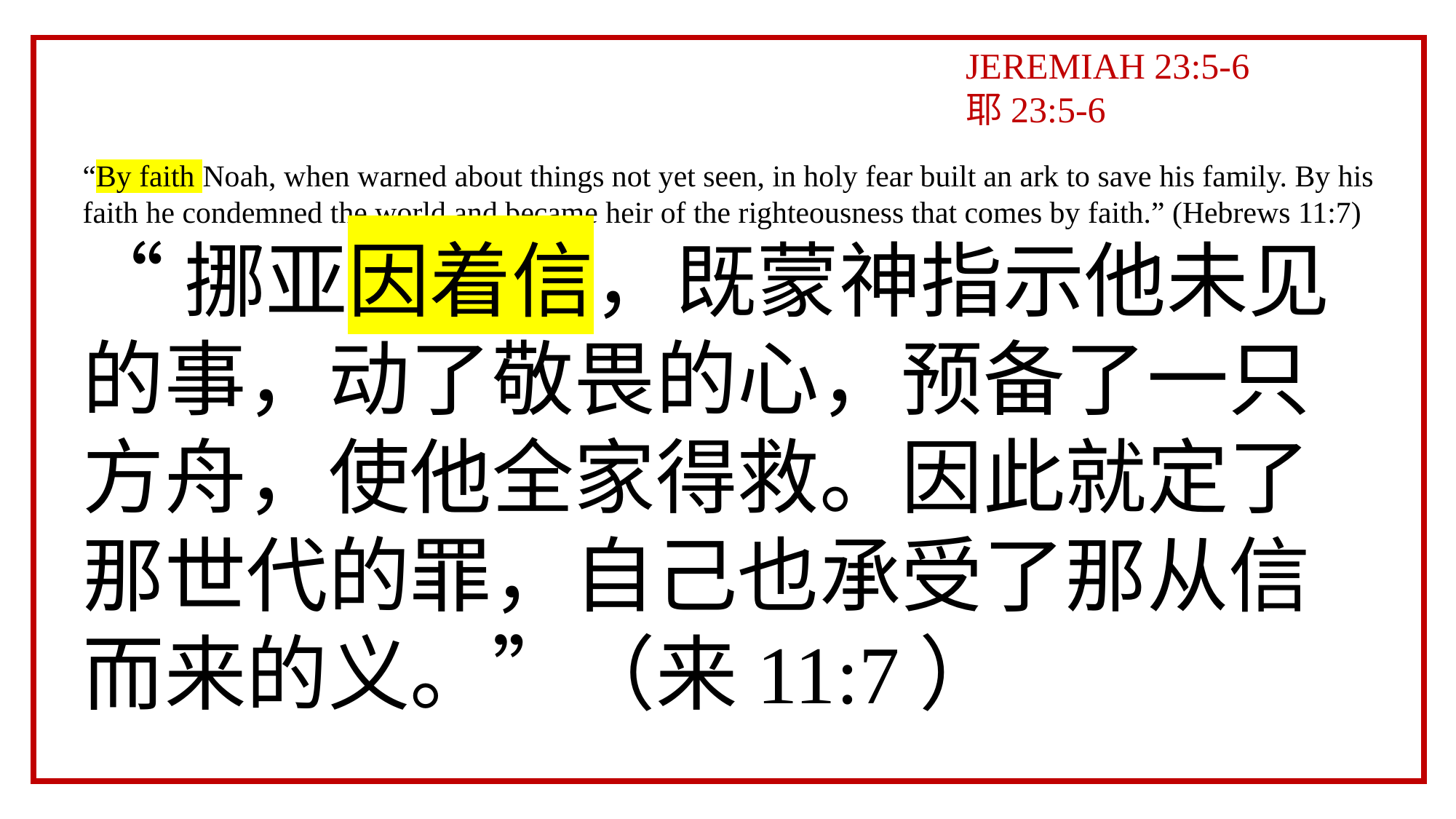

JEREMIAH 23:5-6
耶23:5-6
“By faith Noah, when warned about things not yet seen, in holy fear built an ark to save his family. By his faith he condemned the world and became heir of the righteousness that comes by faith.” (Hebrews 11:7)
“挪亚因着信，既蒙神指示他未见的事，动了敬畏的心，预备了一只方舟，使他全家得救。因此就定了那世代的罪，自己也承受了那从信而来的义。”（来11:7）